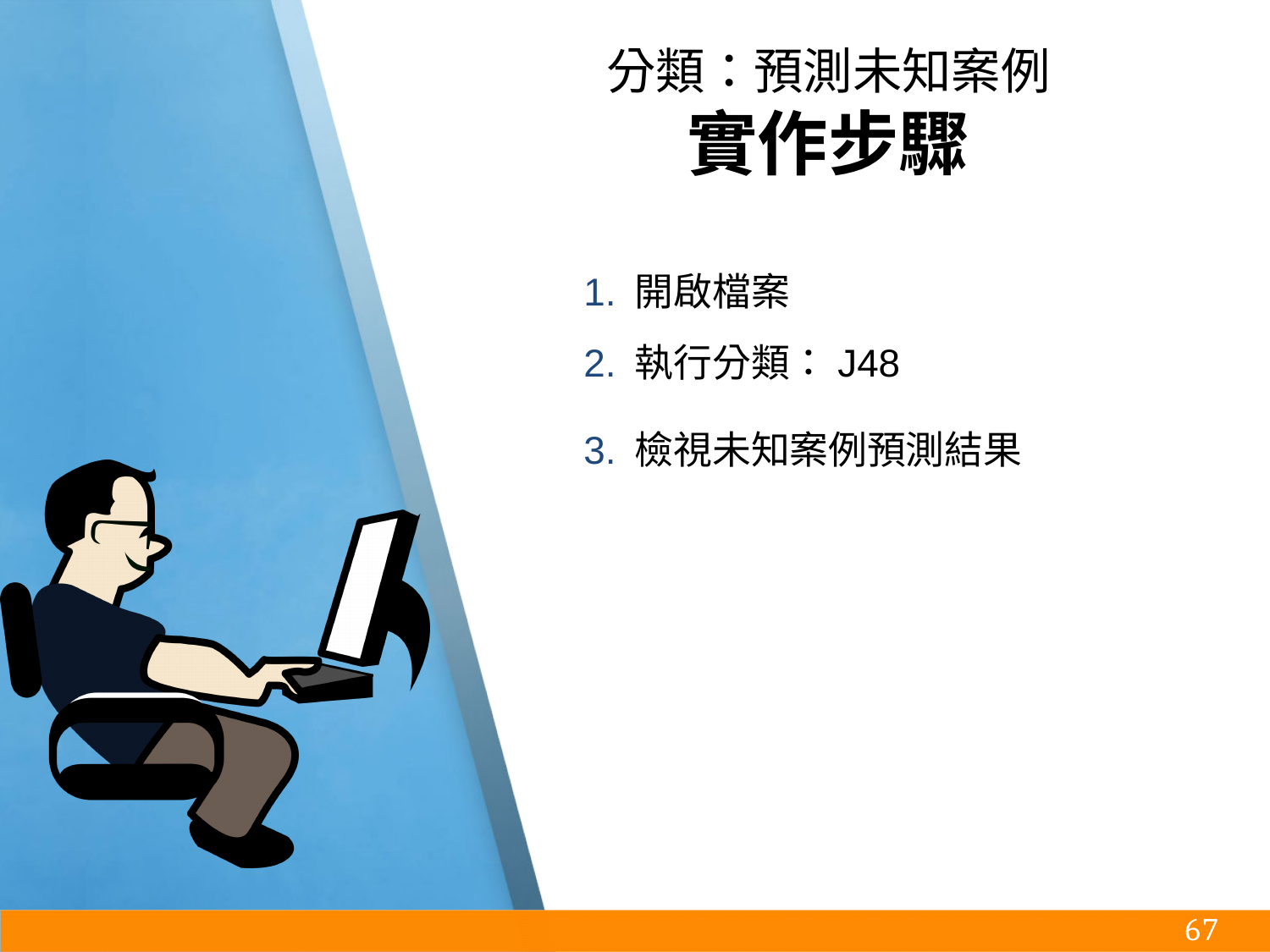

# 分類：預測未知案例
實作步驟
開啟檔案
執行分類：J48
檢視未知案例預測結果
67